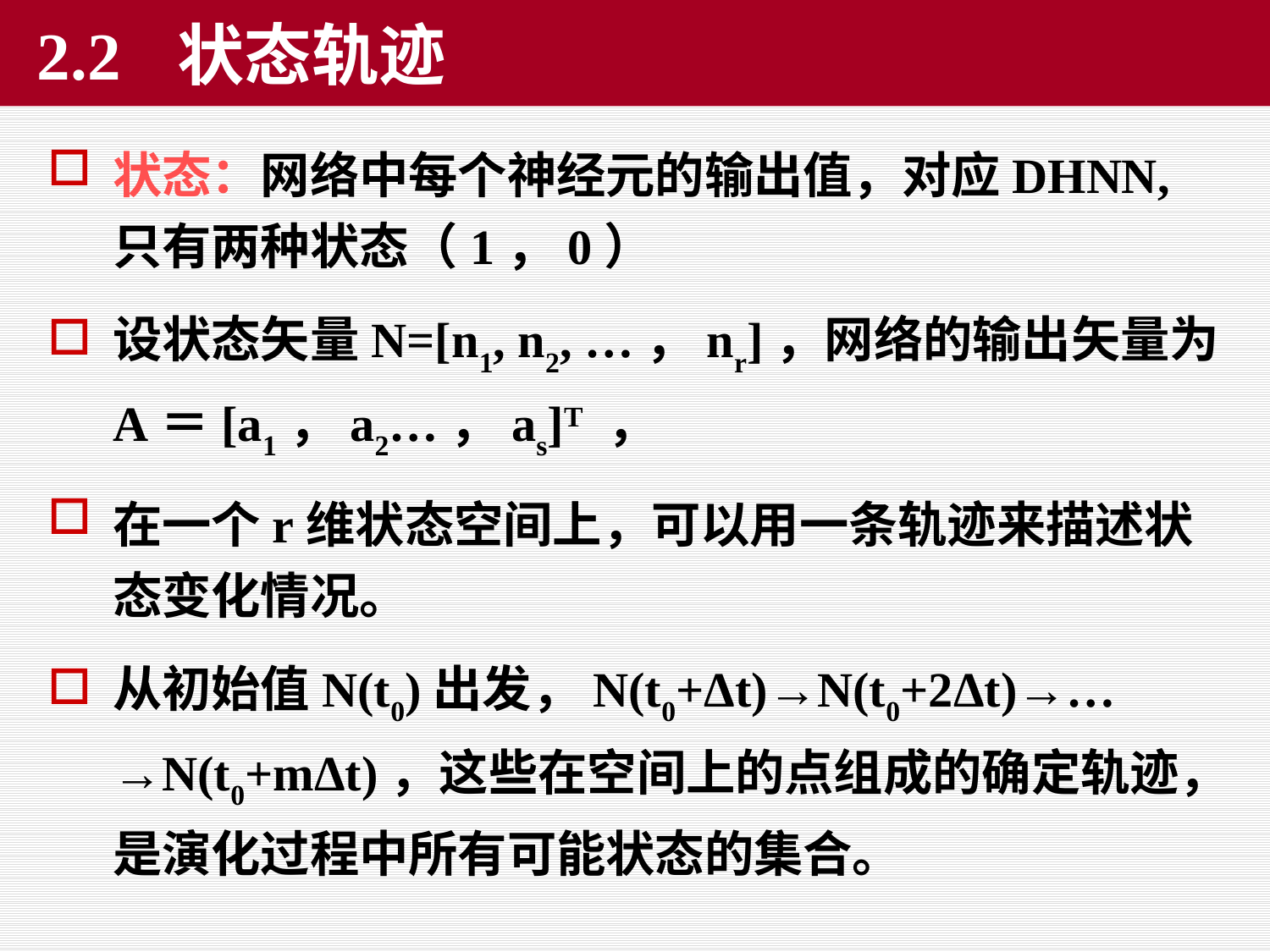

# 2.2 状态轨迹
状态：网络中每个神经元的输出值，对应DHNN,只有两种状态（1，0）
设状态矢量N=[n1, n2, …，nr]，网络的输出矢量为A＝[a1，a2…，as]T ，
在一个r维状态空间上，可以用一条轨迹来描述状态变化情况。
从初始值N(t0)出发，N(t0+Δt)→N(t0+2Δt)→…→N(t0+mΔt)，这些在空间上的点组成的确定轨迹，是演化过程中所有可能状态的集合。